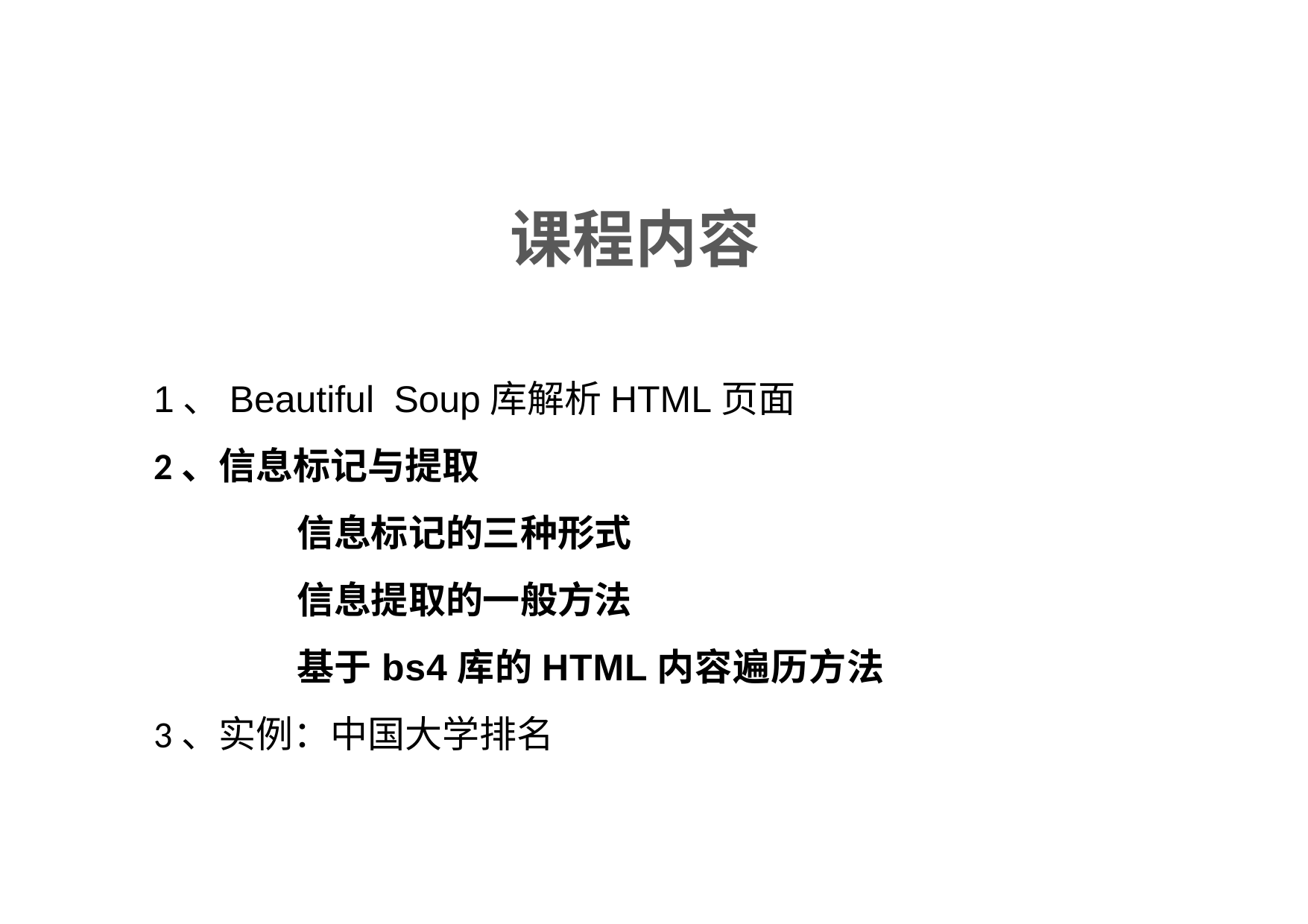

课程内容
1、Beautiful  Soup库解析HTML页面
2、信息标记与提取
                信息标记的三种形式
                信息提取的一般方法
                基于bs4库的HTML内容遍历方法
3、实例：中国大学排名